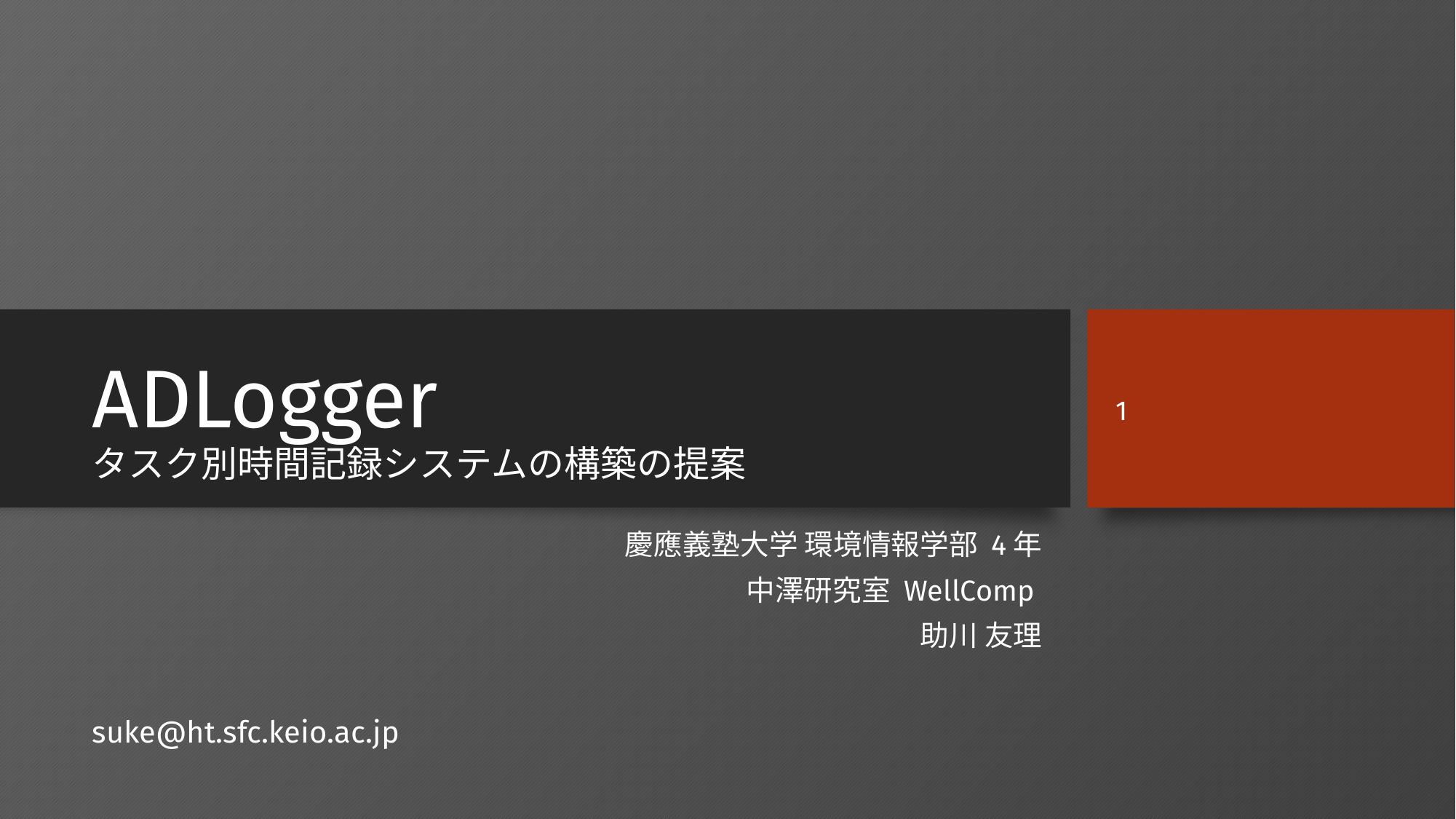

# ADLogger タスク別時間記録システムの構築の提案
1
慶應義塾大学 環境情報学部 4年
中澤研究室 WellComp
助川 友理

suke@ht.sfc.keio.ac.jp